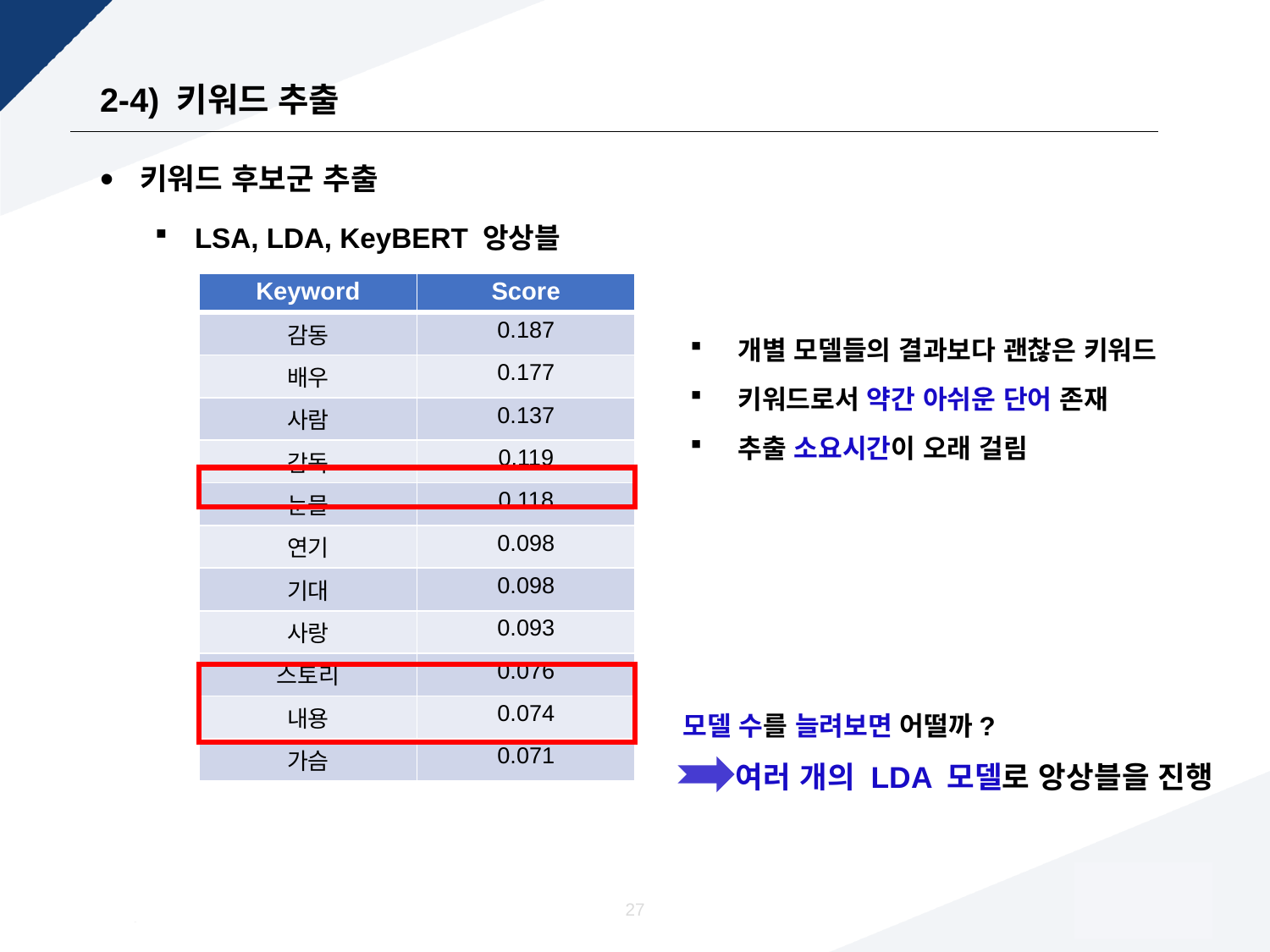

# 2-4) 키워드 추출
키워드 후보군 추출
LSA, LDA, KeyBERT 앙상블
| Keyword | Score |
| --- | --- |
| 감동 | 0.187 |
| 배우 | 0.177 |
| 사람 | 0.137 |
| 감독 | 0.119 |
| 눈물 | 0.118 |
| 연기 | 0.098 |
| 기대 | 0.098 |
| 사랑 | 0.093 |
| 스토리 | 0.076 |
| 내용 | 0.074 |
| 가슴 | 0.071 |
개별 모델들의 결과보다 괜찮은 키워드
키워드로서 약간 아쉬운 단어 존재
추출 소요시간이 오래 걸림

 모델 수를 늘려보면 어떨까?
       여러 개의 LDA 모델로 앙상블을 진행